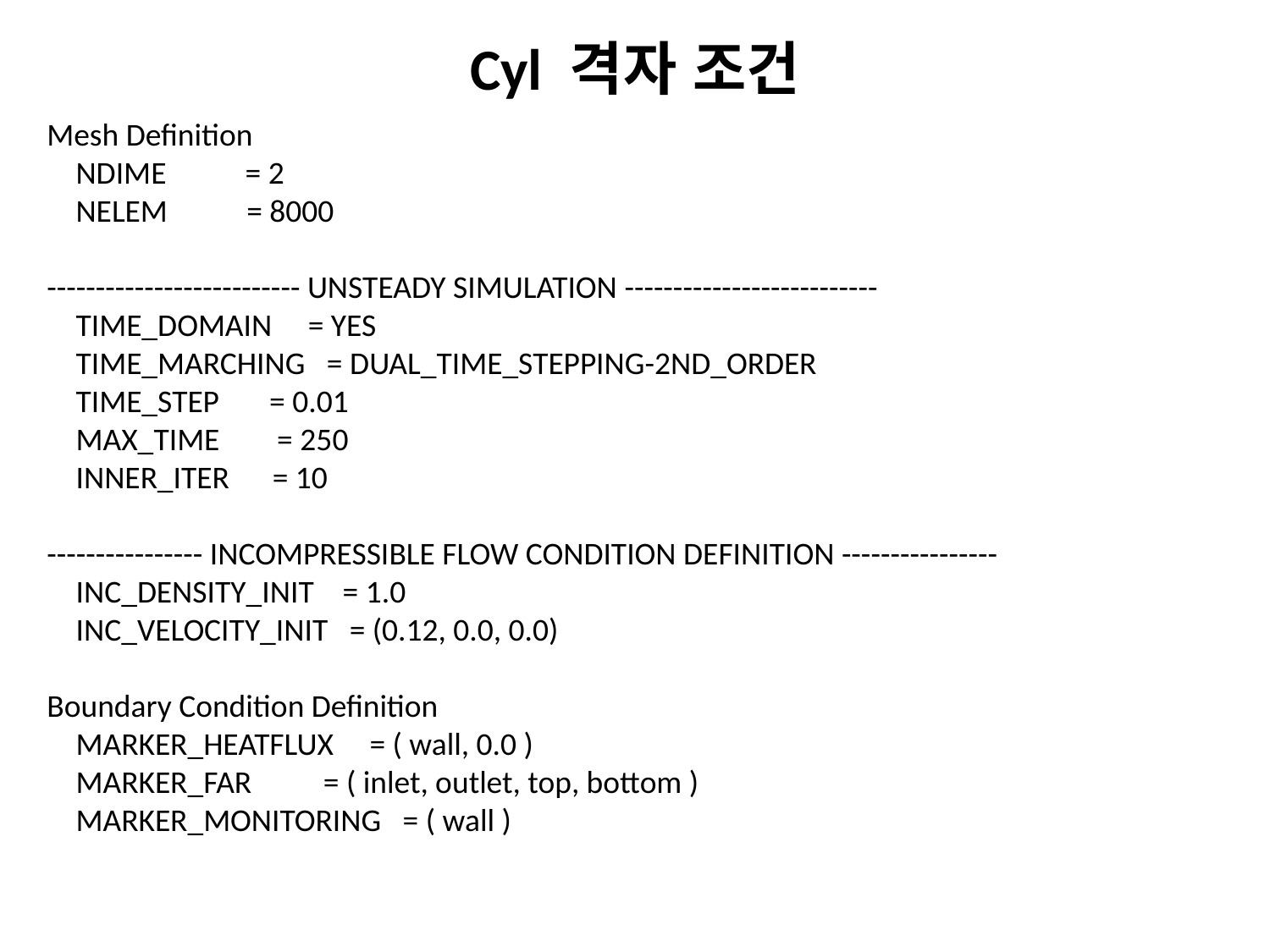

Cyl 격자 조건
Mesh Definition
    NDIME           = 2
    NELEM           = 8000

-------------------------- UNSTEADY SIMULATION --------------------------
    TIME_DOMAIN     = YES
    TIME_MARCHING   = DUAL_TIME_STEPPING-2ND_ORDER
    TIME_STEP       = 0.01
    MAX_TIME        = 250
    INNER_ITER      = 10

---------------- INCOMPRESSIBLE FLOW CONDITION DEFINITION ----------------
    INC_DENSITY_INIT    = 1.0
    INC_VELOCITY_INIT   = (0.12, 0.0, 0.0)

Boundary Condition Definition
    MARKER_HEATFLUX     = ( wall, 0.0 )
    MARKER_FAR          = ( inlet, outlet, top, bottom )
    MARKER_MONITORING   = ( wall )